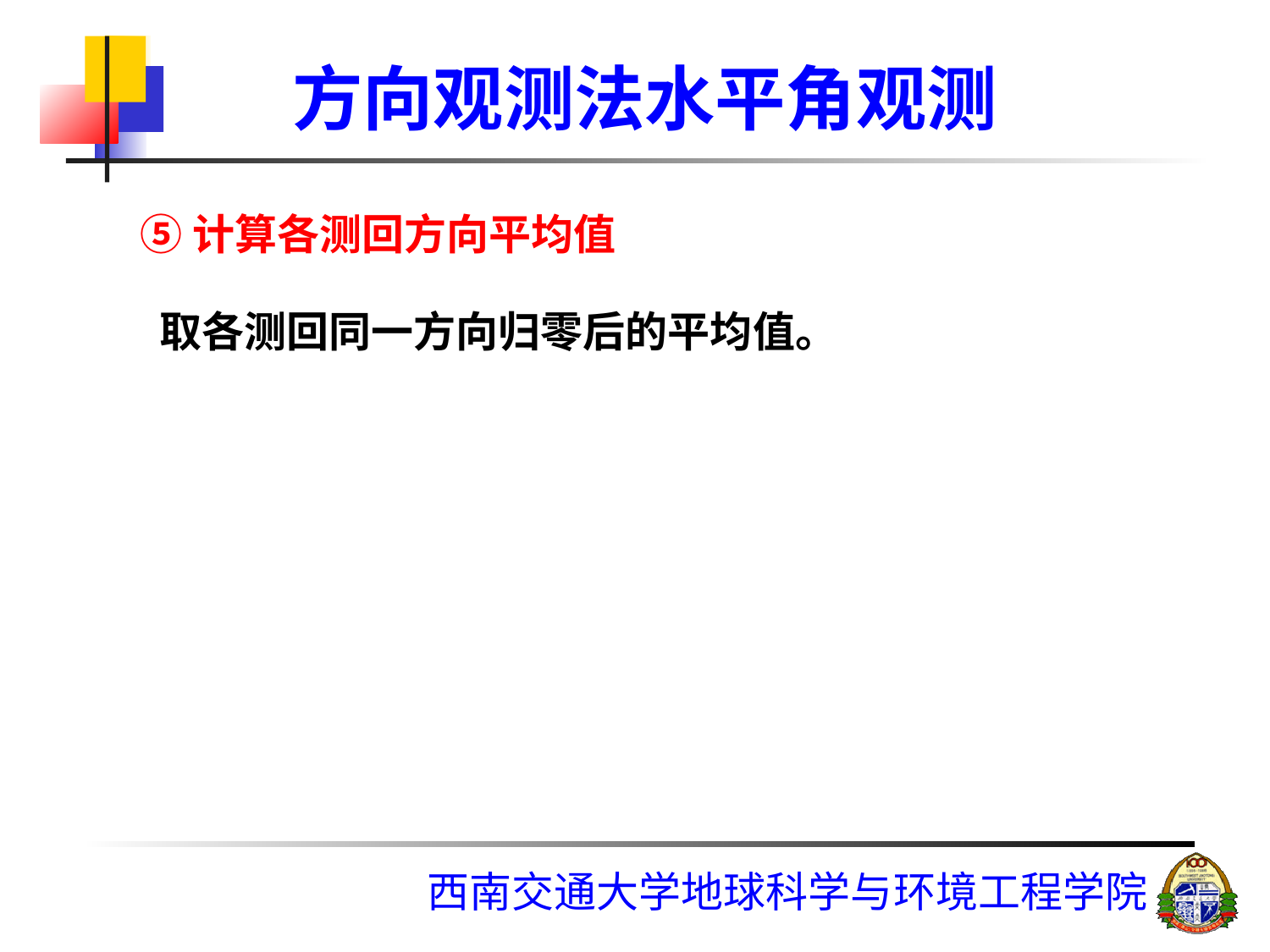

# 方向观测法水平角观测
⑤计算各测回方向平均值
 取各测回同一方向归零后的平均值。